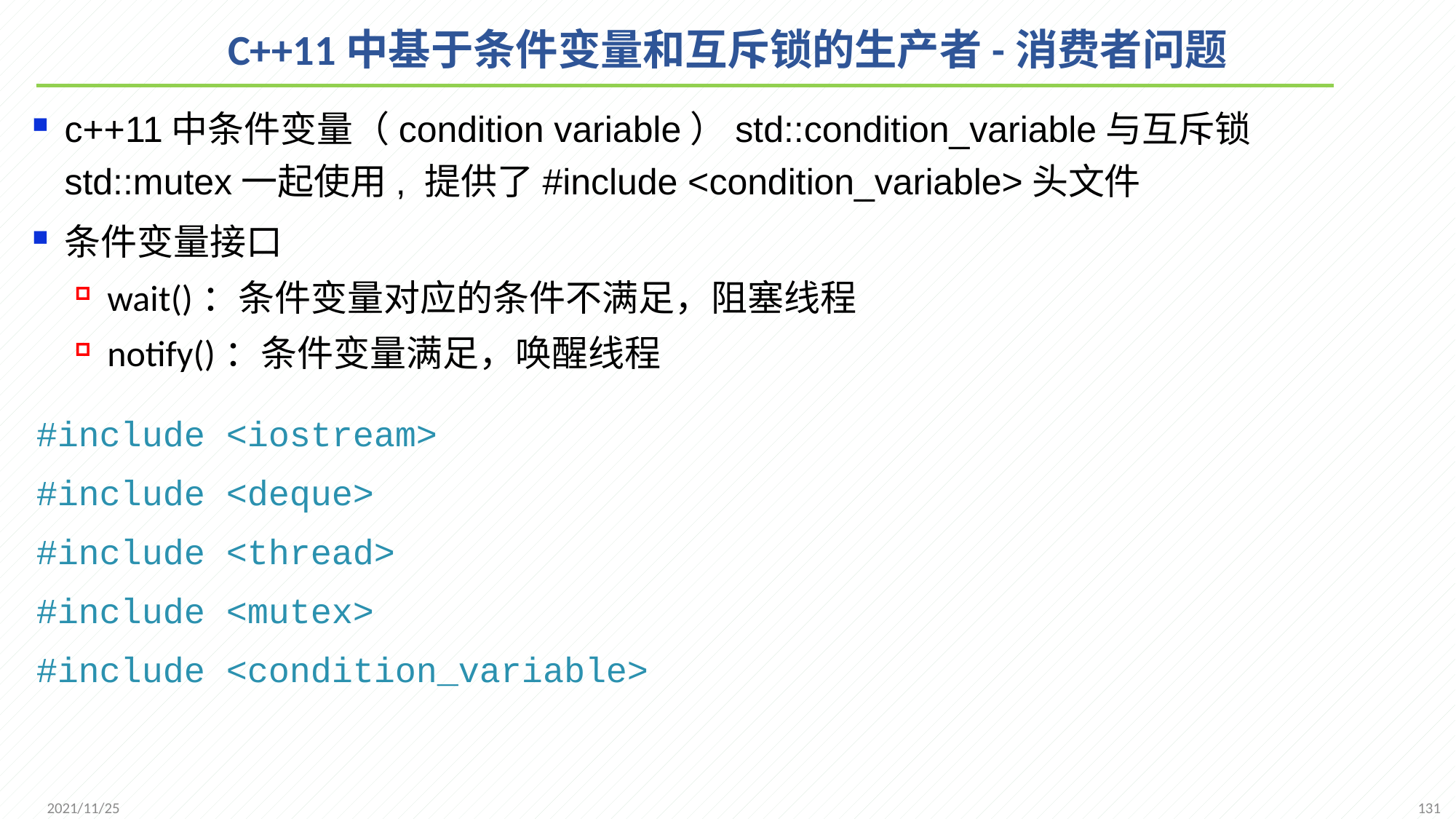

# C++11中基于条件变量和互斥锁的生产者-消费者问题
c++11中条件变量（condition variable）std::condition_variable与互斥锁std::mutex一起使用, 提供了#include <condition_variable>头文件
条件变量接口
wait()：条件变量对应的条件不满足，阻塞线程
notify()：条件变量满足，唤醒线程

#include <iostream>
#include <deque>
#include <thread>
#include <mutex>
#include <condition_variable>

131
2021/11/25